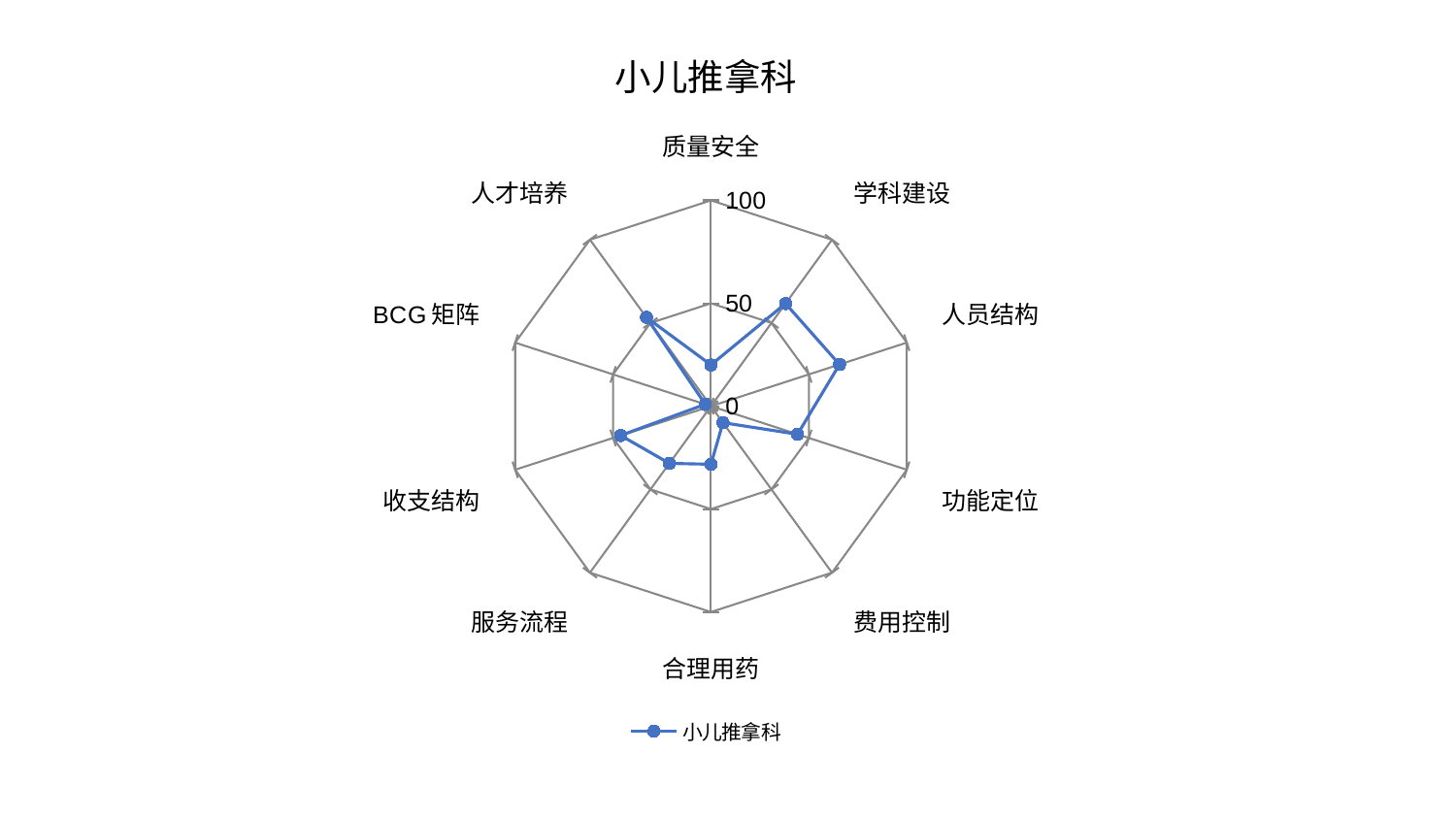

### Chart: 小儿推拿科

| Category | 小儿推拿科 |
|---|---|
| 质量安全 | 20.056120703049825 |
| 学科建设 | 61.64246507442817 |
| 人员结构 | 65.63483627403322 |
| 功能定位 | 44.22397342669788 |
| 费用控制 | 9.919776957208331 |
| 合理用药 | 28.223139675701454 |
| 服务流程 | 34.35962621883389 |
| 收支结构 | 46.112576362671405 |
| BCG矩阵 | 2.901022488792903 |
| 人才培养 | 53.34941046175689 |
97